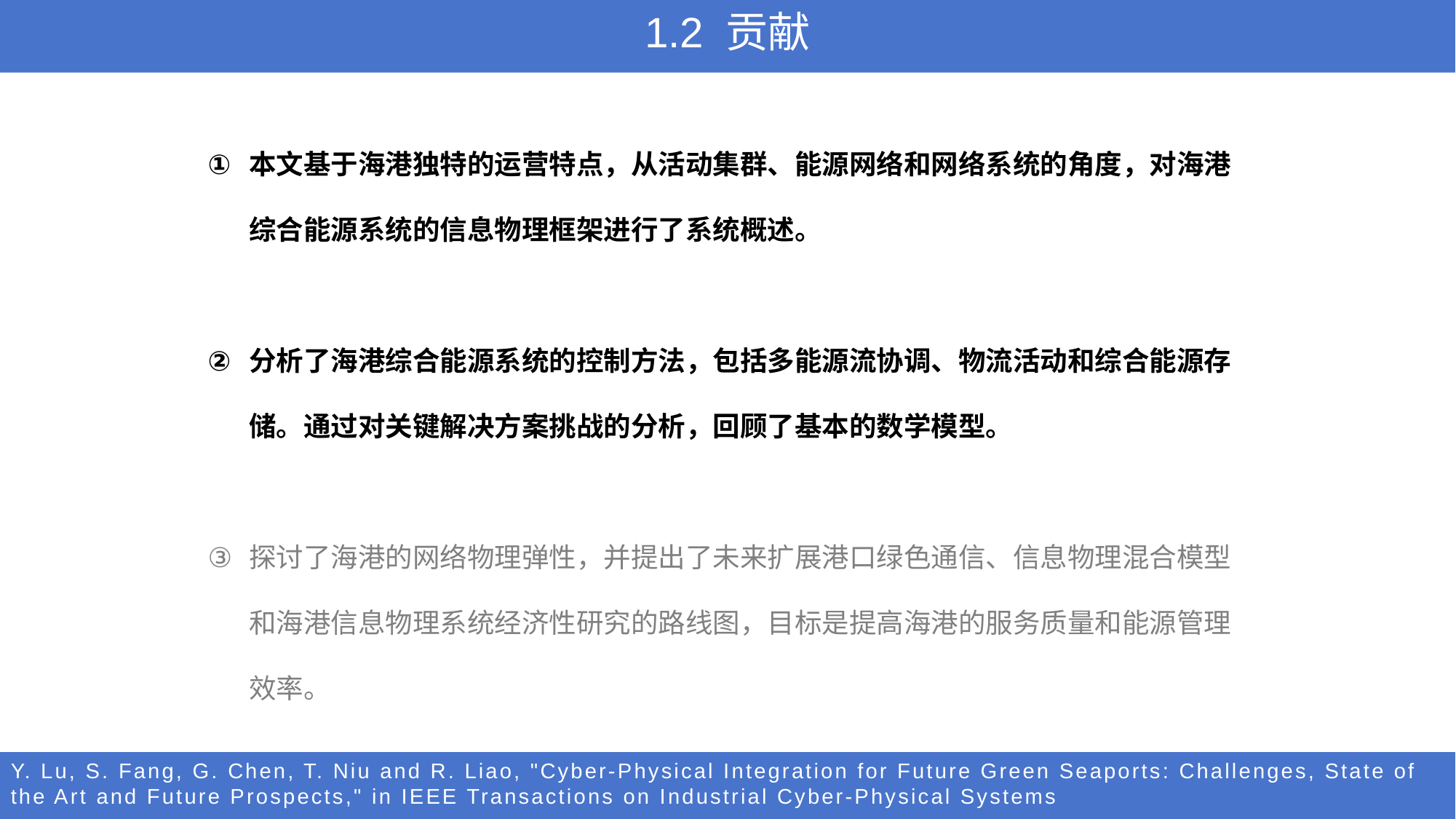

1.2 贡献
本文基于海港独特的运营特点，从活动集群、能源网络和网络系统的角度，对海港综合能源系统的信息物理框架进行了系统概述。

分析了海港综合能源系统的控制方法，包括多能源流协调、物流活动和综合能源存储。通过对关键解决方案挑战的分析，回顾了基本的数学模型。

探讨了海港的网络物理弹性，并提出了未来扩展港口绿色通信、信息物理混合模型和海港信息物理系统经济性研究的路线图，目标是提高海港的服务质量和能源管理效率。
Y. Lu, S. Fang, G. Chen, T. Niu and R. Liao, "Cyber-Physical Integration for Future Green Seaports: Challenges, State of the Art and Future Prospects," in IEEE Transactions on Industrial Cyber-Physical Systems